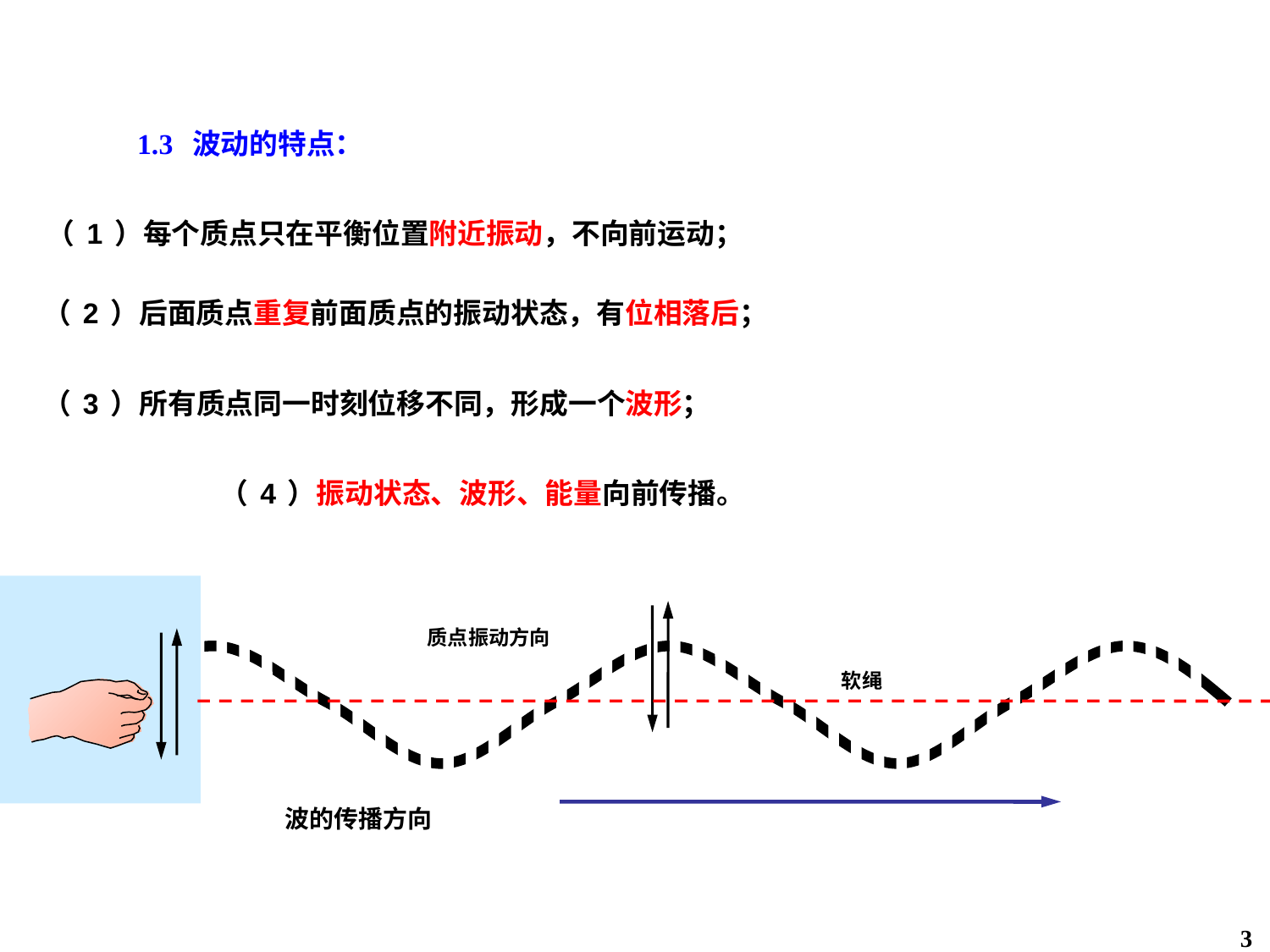

1.3 波动的特点：
（1）每个质点只在平衡位置附近振动，不向前运动；
（2）后面质点重复前面质点的振动状态，有位相落后；
（3）所有质点同一时刻位移不同，形成一个波形；
（4）振动状态、波形、能量向前传播。

质点振动方向

波的传播方向

软绳

3